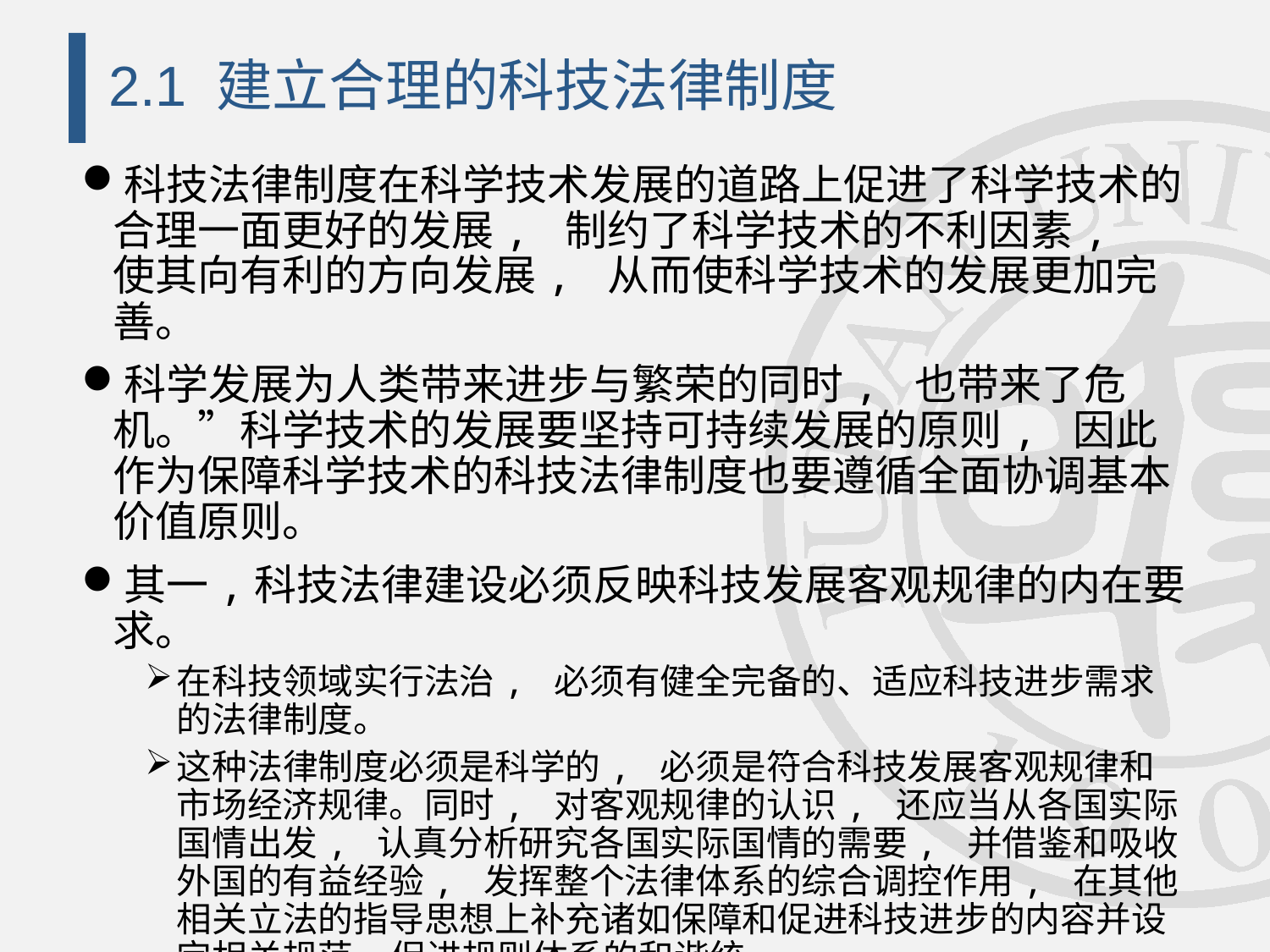

# 2.1 建立合理的科技法律制度
科技法律制度在科学技术发展的道路上促进了科学技术的合理一面更好的发展, 制约了科学技术的不利因素, 使其向有利的方向发展, 从而使科学技术的发展更加完善。
科学发展为人类带来进步与繁荣的同时, 也带来了危机。”科学技术的发展要坚持可持续发展的原则, 因此作为保障科学技术的科技法律制度也要遵循全面协调基本价值原则。
其一,科技法律建设必须反映科技发展客观规律的内在要求。
在科技领域实行法治, 必须有健全完备的、适应科技进步需求的法律制度。
这种法律制度必须是科学的, 必须是符合科技发展客观规律和市场经济规律。同时, 对客观规律的认识, 还应当从各国实际国情出发, 认真分析研究各国实际国情的需要, 并借鉴和吸收外国的有益经验, 发挥整个法律体系的综合调控作用, 在其他相关立法的指导思想上补充诸如保障和促进科技进步的内容并设定相关规范,促进规则体系的和谐统一